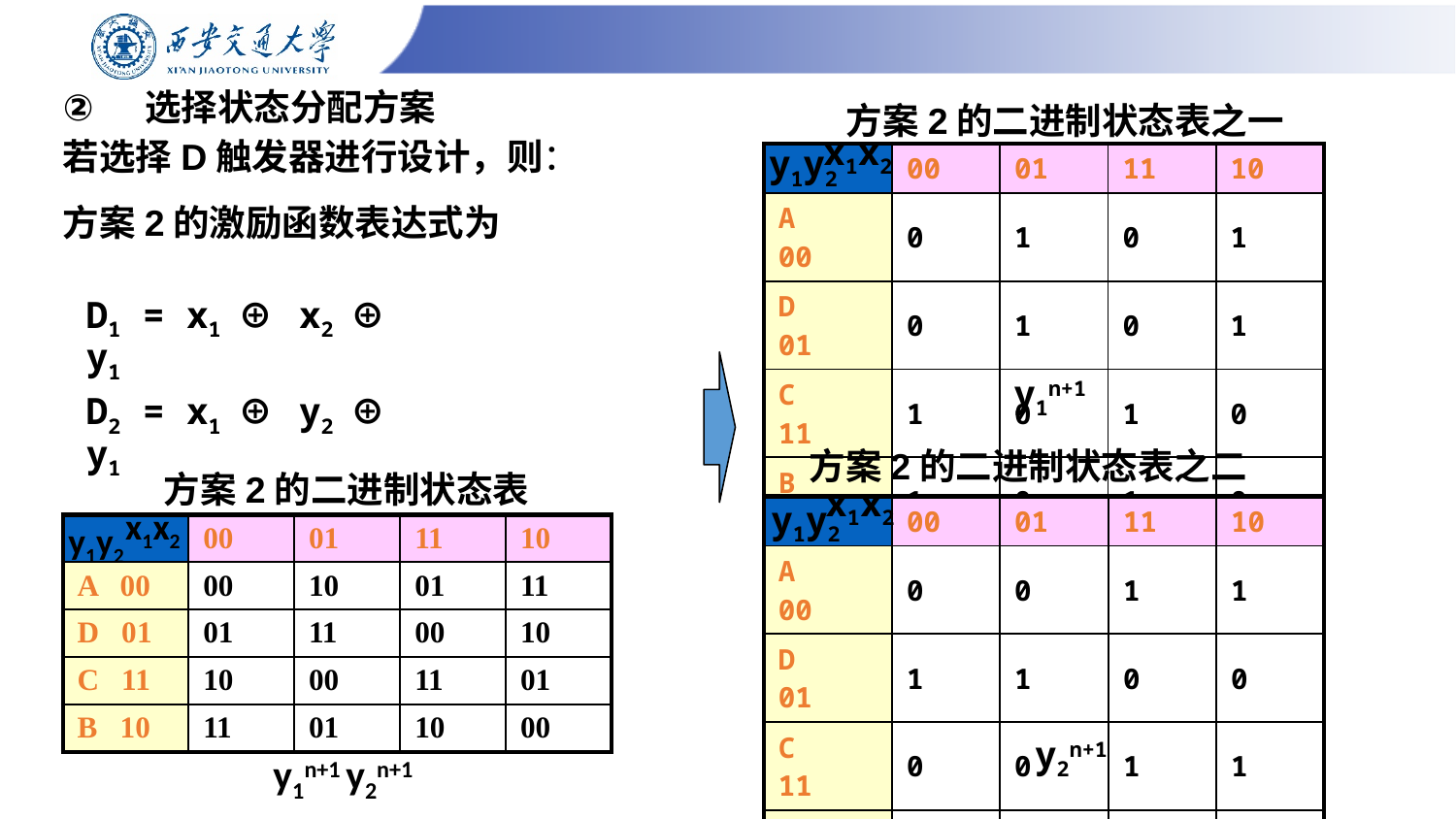

# 选择状态分配方案
方案2的二进制状态表之一
x1x2
y1y2
y1n+1
若选择D触发器进行设计，则：
|  | 00 | 01 | 11 | 10 |
| --- | --- | --- | --- | --- |
| A 00 | 0 | 1 | 0 | 1 |
| D 01 | 0 | 1 | 0 | 1 |
| C 11 | 1 | 0 | 1 | 0 |
| B 10 | 1 | 0 | 1 | 0 |
方案2的激励函数表达式为
D1 = x1 ⊕ x2 ⊕ y1
D2 = x1 ⊕ y2 ⊕ y1

方案2的二进制状态表之二
方案2的二进制状态表
x1x2
y1y2
     y2n+1
x1x2
y1y2
y1n+1 y2n+1
|  | 00 | 01 | 11 | 10 |
| --- | --- | --- | --- | --- |
| A 00 | 0 | 0 | 1 | 1 |
| D 01 | 1 | 1 | 0 | 0 |
| C 11 | 0 | 0 | 1 | 1 |
| B 10 | 1 | 1 | 0 | 0 |
|  | 00 | 01 | 11 | 10 |
| --- | --- | --- | --- | --- |
| A 00 | 00 | 10 | 01 | 11 |
| D 01 | 01 | 11 | 00 | 10 |
| C 11 | 10 | 00 | 11 | 01 |
| B 10 | 11 | 01 | 10 | 00 |